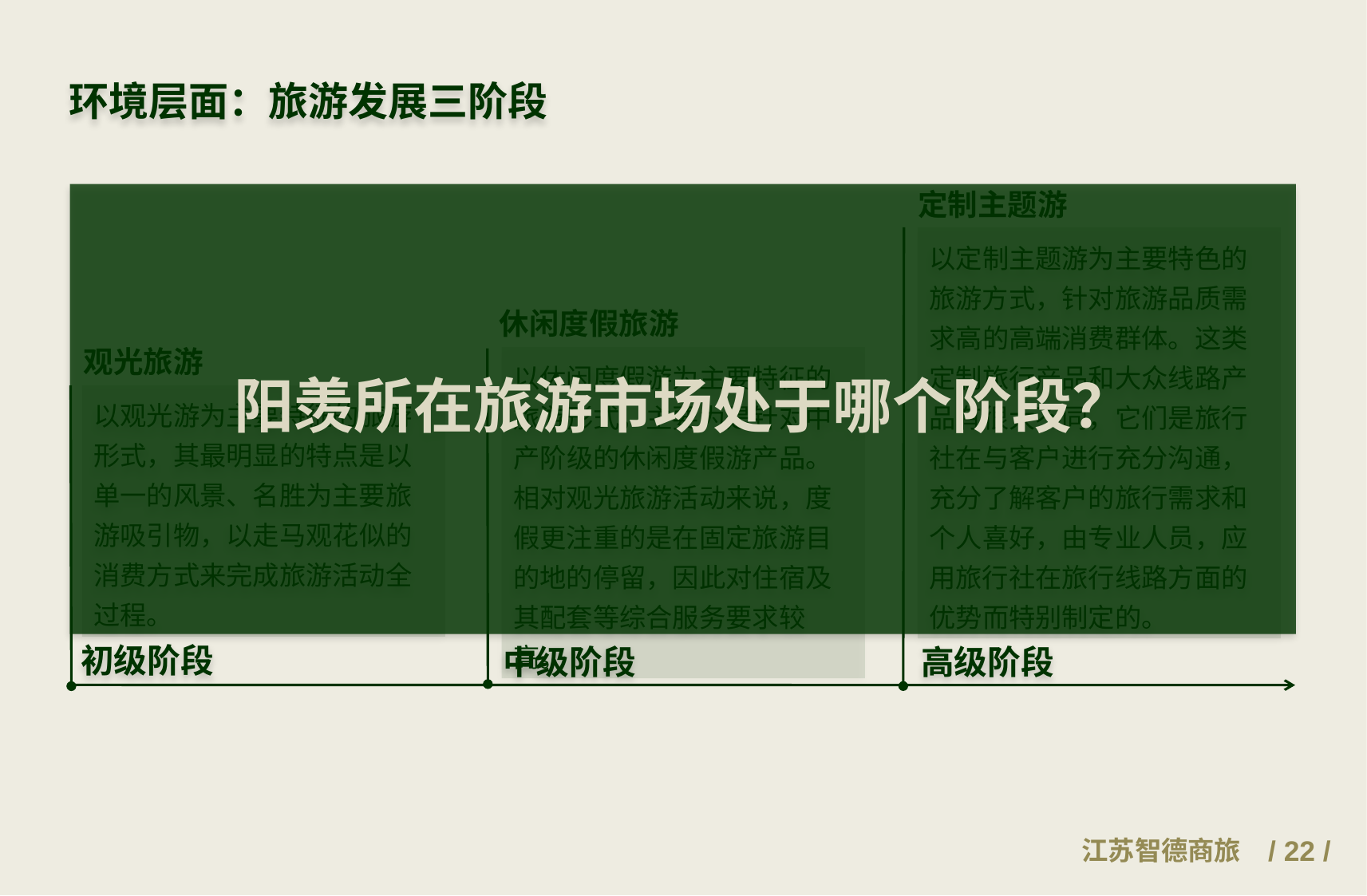

环境层面：旅游发展三阶段
定制主题游

阳羡所在旅游市场处于哪个阶段？

以定制主题游为主要特色的旅游方式，针对旅游品质需求高的高端消费群体。这类定制旅行产品和大众线路产品有很大不同，它们是旅行社在与客户进行充分沟通，充分了解客户的旅行需求和个人喜好，由专业人员，应用旅行社在旅行线路方面的优势而特别制定的。
休闲度假旅游
观光旅游
以休闲度假游为主要特征的旅游形式，主要为是针对中产阶级的休闲度假游产品。相对观光旅游活动来说，度假更注重的是在固定旅游目的地的停留，因此对住宿及其配套等综合服务要求较高。
以观光游为主要特征的旅游形式，其最明显的特点是以单一的风景、名胜为主要旅游吸引物，以走马观花似的消费方式来完成旅游活动全过程。
初级阶段
中级阶段
高级阶段